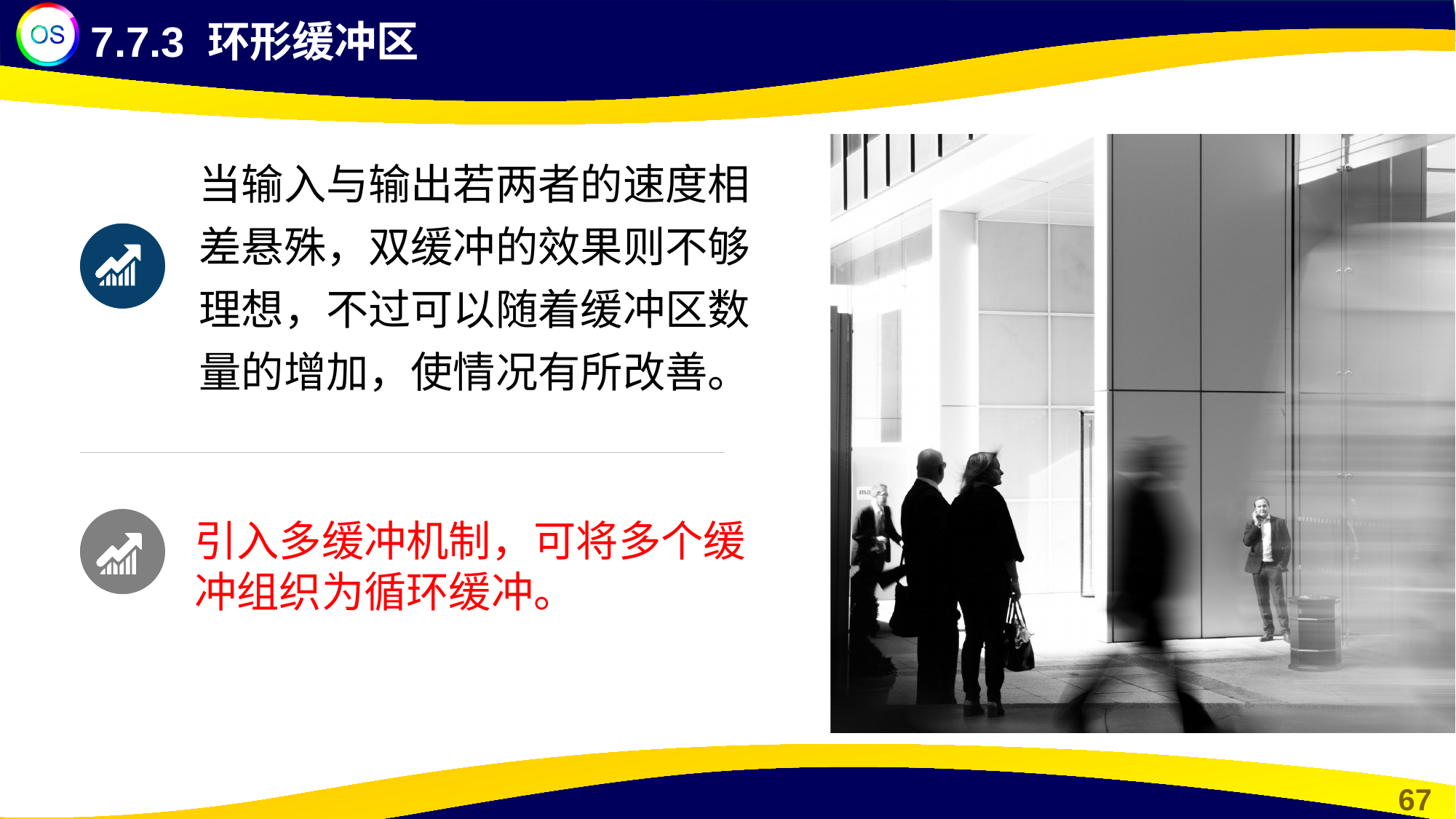

7.7.3 环形缓冲区

当输入与输出若两者的速度相差悬殊，双缓冲的效果则不够理想，不过可以随着缓冲区数量的增加，使情况有所改善。

引入多缓冲机制，可将多个缓冲组织为循环缓冲。